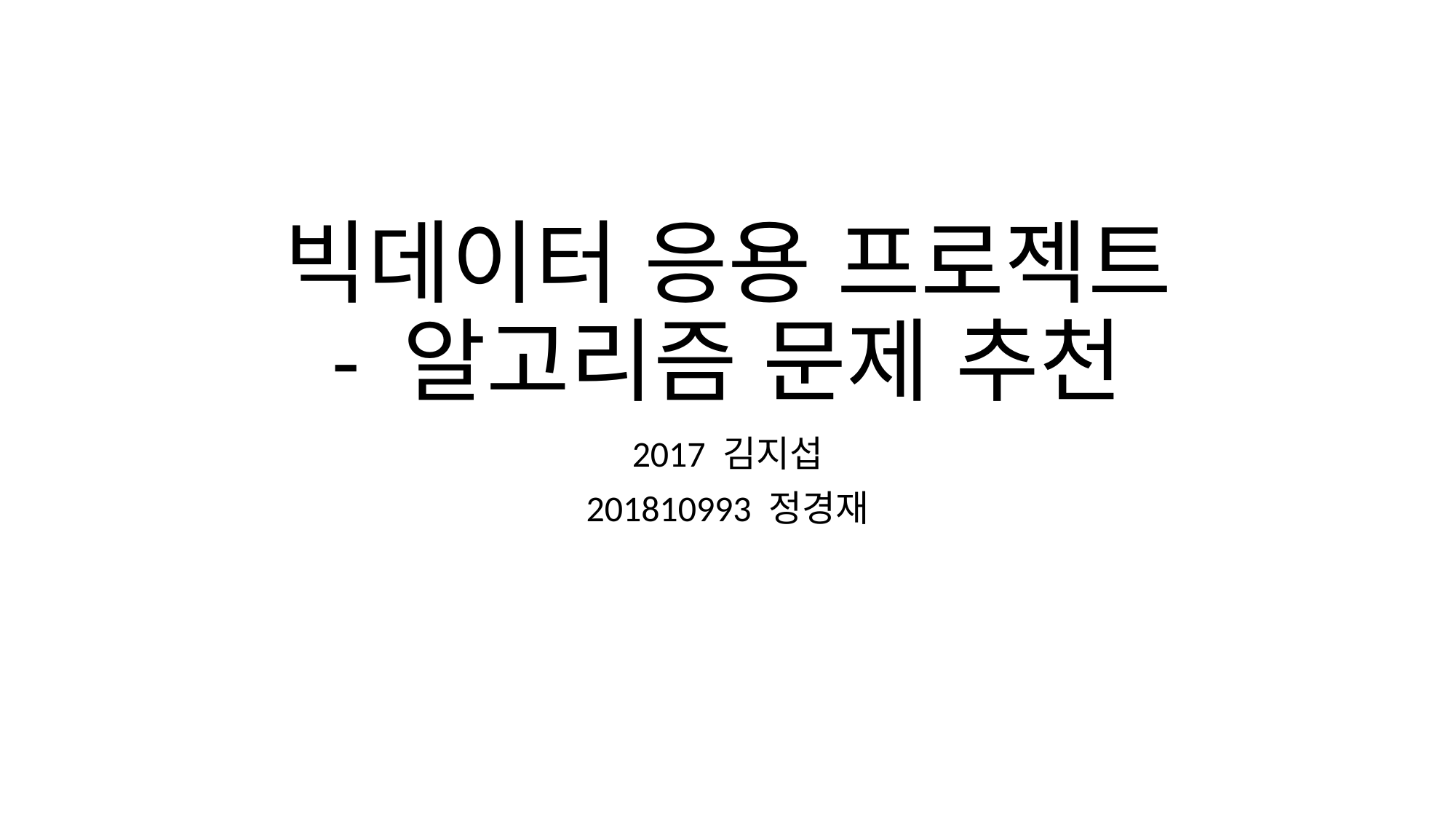

# 빅데이터 응용 프로젝트 - 알고리즘 문제 추천
2017 김지섭
201810993 정경재